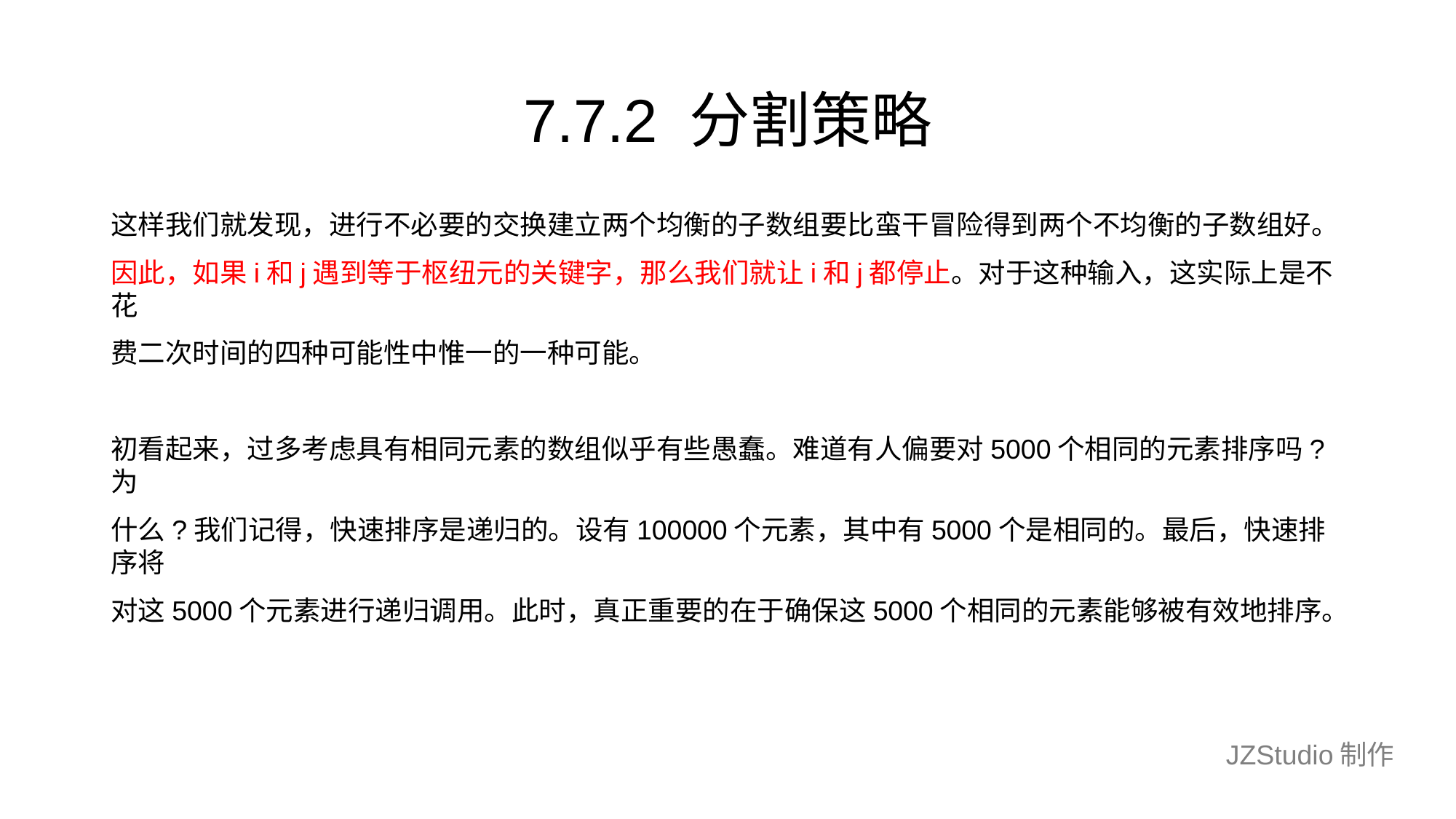

# 7.7.2 分割策略
这样我们就发现，进行不必要的交换建立两个均衡的子数组要比蛮干冒险得到两个不均衡的子数组好。
因此，如果i和j遇到等于枢纽元的关键字，那么我们就让i和j都停止。对于这种输入，这实际上是不花
费二次时间的四种可能性中惟一的一种可能。

初看起来，过多考虑具有相同元素的数组似乎有些愚蠢。难道有人偏要对5000个相同的元素排序吗?为
什么?我们记得，快速排序是递归的。设有100000个元素，其中有5000个是相同的。最后，快速排序将
对这5000个元素进行递归调用。此时，真正重要的在于确保这5000个相同的元素能够被有效地排序。